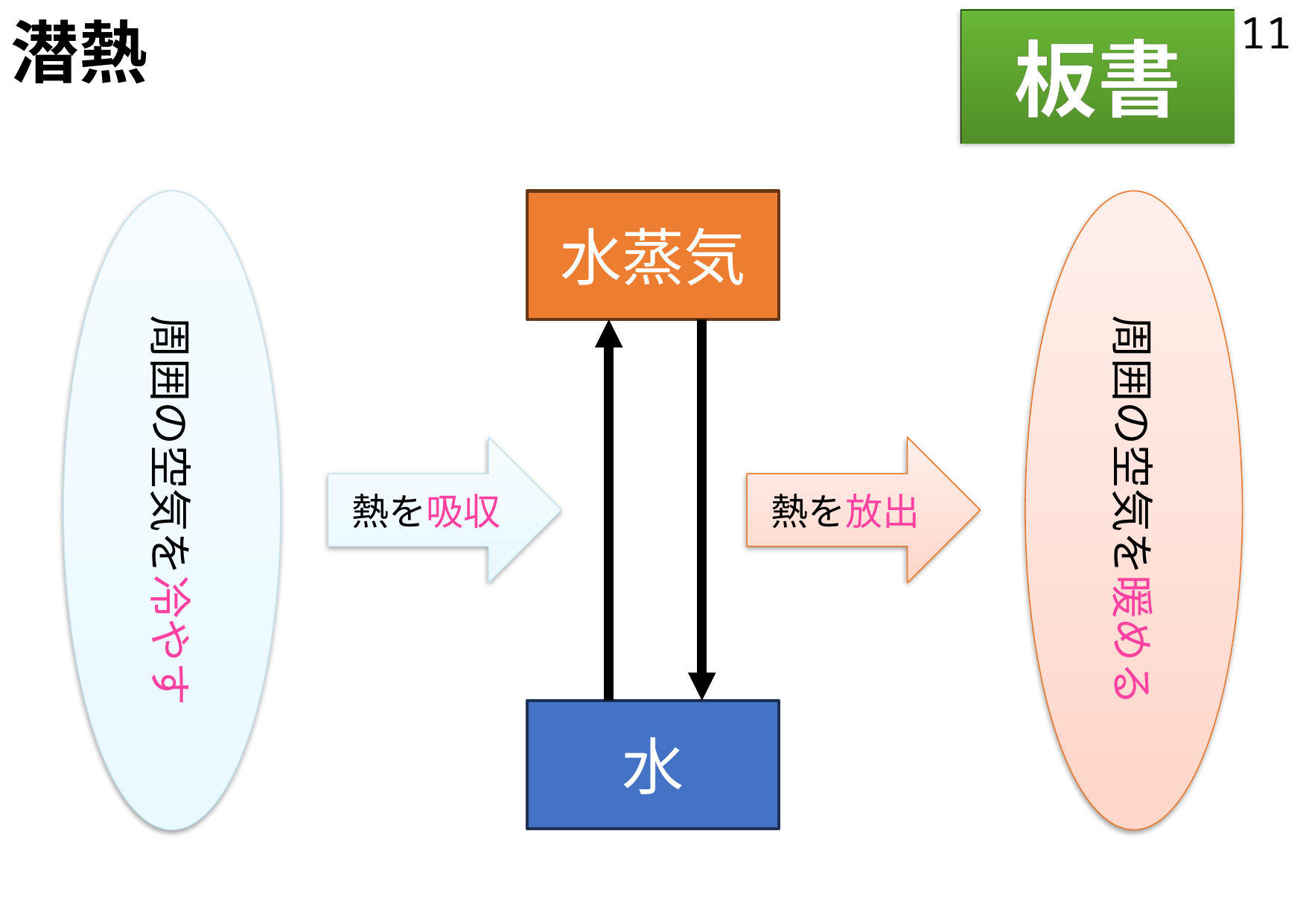

# 潜熱
11
板書
周囲の空気を冷やす
水蒸気
周囲の空気を暖める
熱を吸収
熱を放出
水